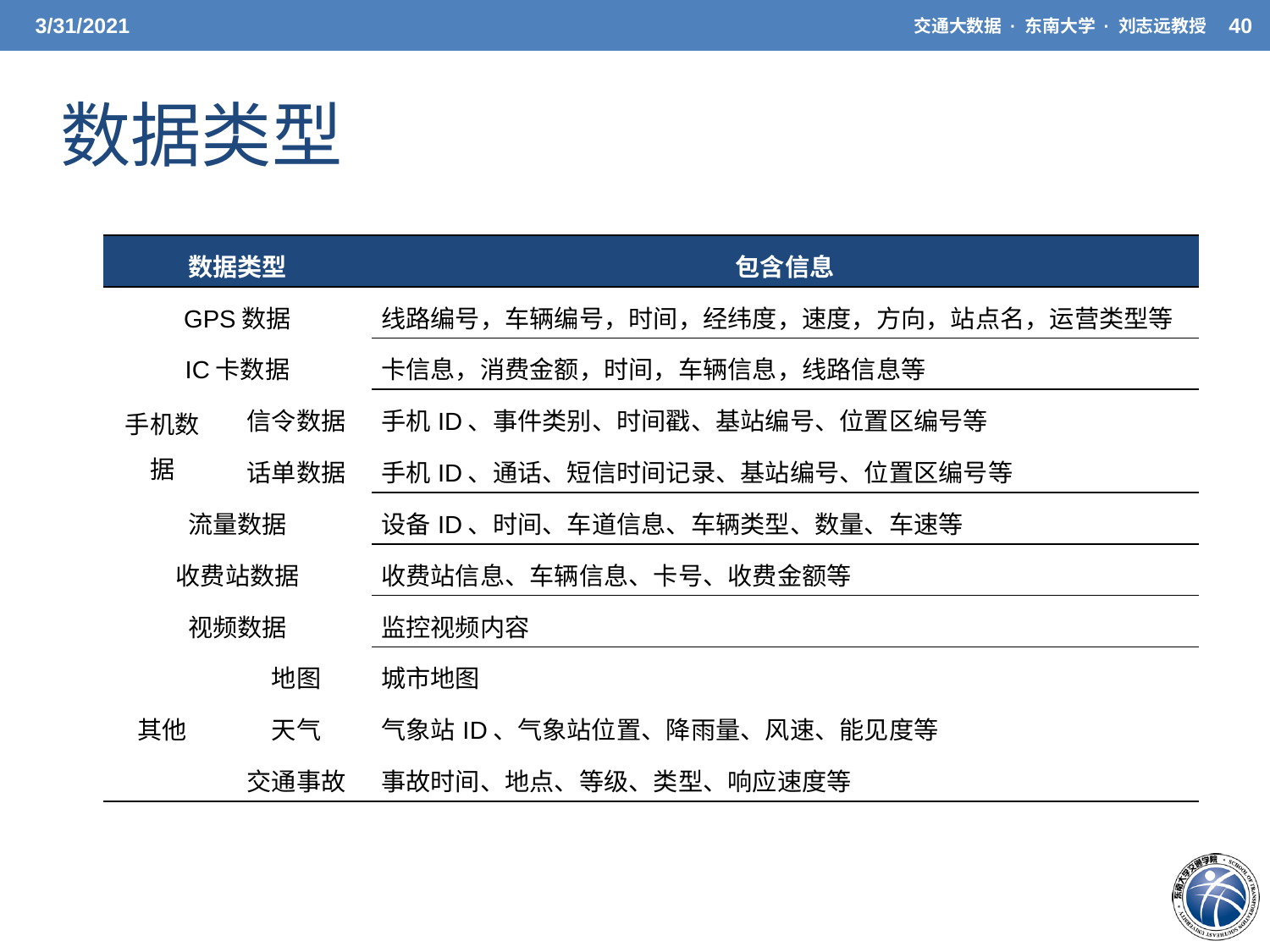

3/31/2021
交通大数据 · 东南大学 · 刘志远教授
40
数据类型
| 数据类型 |  | 包含信息 |
| --- | --- | --- |
| GPS数据 |  | 线路编号，车辆编号，时间，经纬度，速度，方向，站点名，运营类型等 |
| IC卡数据 |  | 卡信息，消费金额，时间，车辆信息，线路信息等 |
| 手机数据 | 信令数据 | 手机ID、事件类别、时间戳、基站编号、位置区编号等 |
|  | 话单数据 | 手机ID、通话、短信时间记录、基站编号、位置区编号等 |
| 流量数据 |  | 设备ID、时间、车道信息、车辆类型、数量、车速等 |
| 收费站数据 |  | 收费站信息、车辆信息、卡号、收费金额等 |
| 视频数据 |  | 监控视频内容 |
| 其他 | 地图 | 城市地图 |
|  | 天气 | 气象站ID、气象站位置、降雨量、风速、能见度等 |
|  | 交通事故 | 事故时间、地点、等级、类型、响应速度等 |